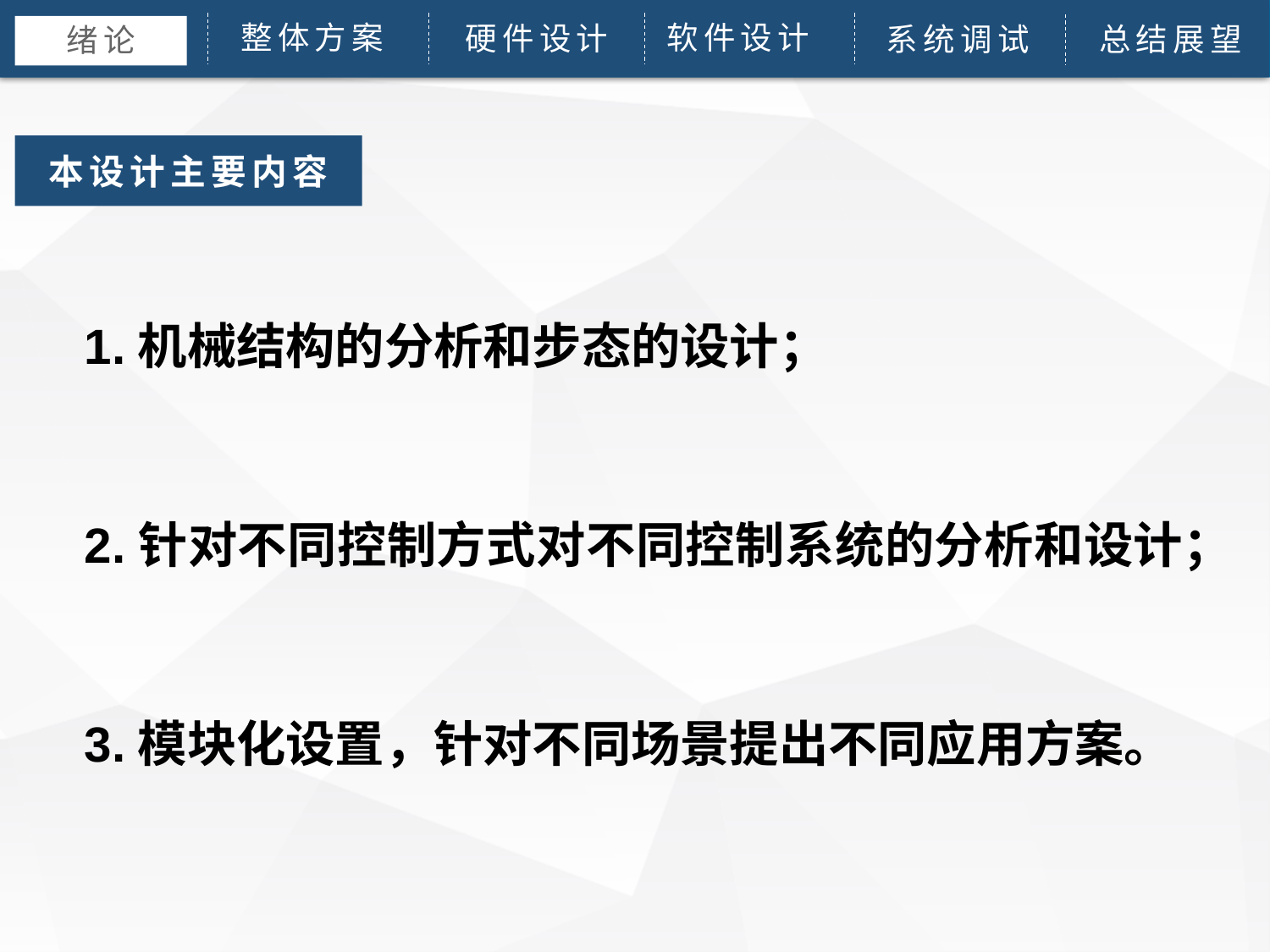

软件设计
整体方案
硬件设计
论文绪论
研究背景
研究方法
研究结果
问题讨论
系统调试
论文总结
总结展望

   绪论

本设计主要内容
1.机械结构的分析和步态的设计；

2.针对不同控制方式对不同控制系统的分析和设计；

3.模块化设置，针对不同场景提出不同应用方案。